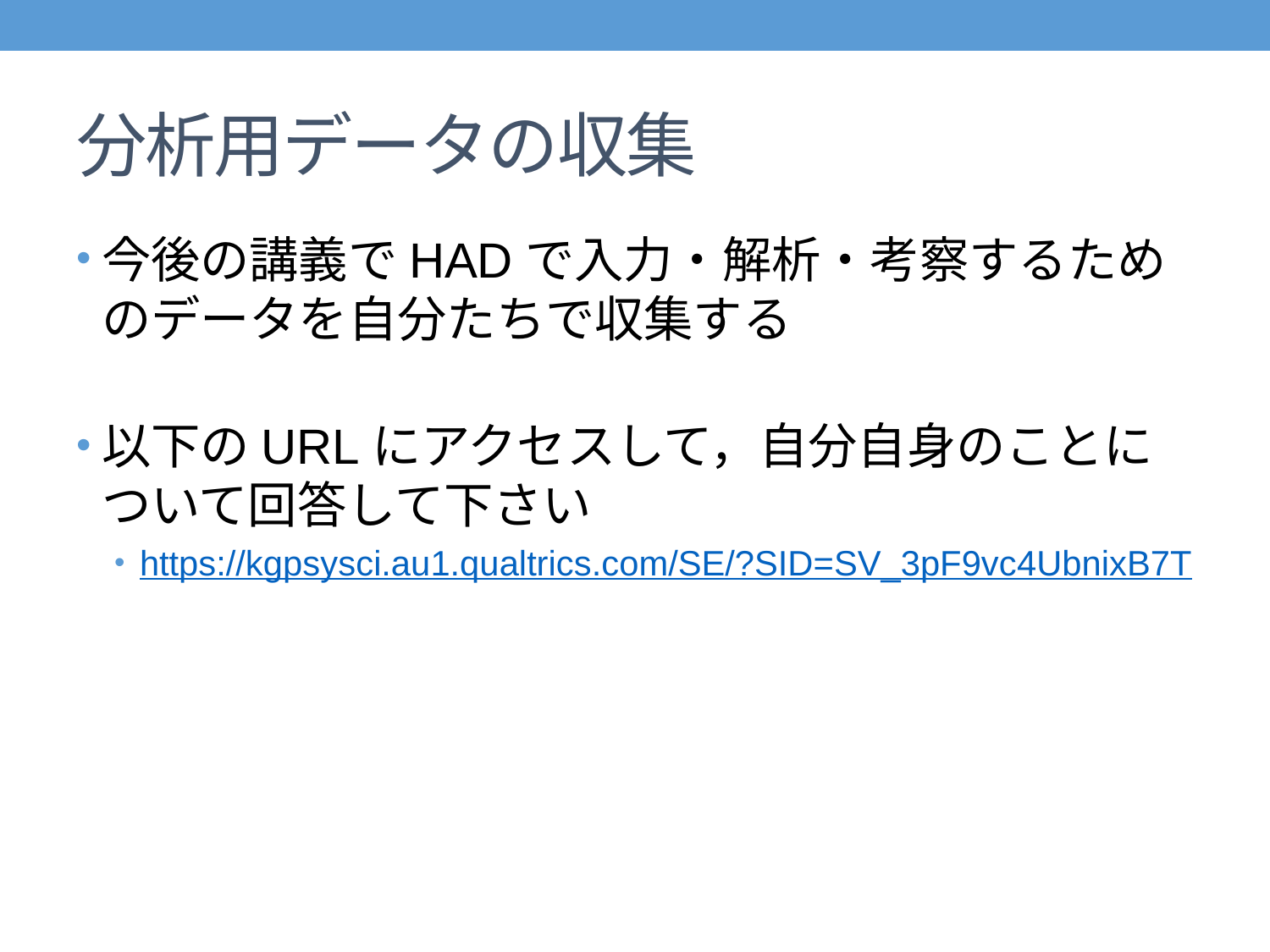

# 分析用データの収集
今後の講義でHADで入力・解析・考察するためのデータを自分たちで収集する

以下のURLにアクセスして，自分自身のことについて回答して下さい
https://kgpsysci.au1.qualtrics.com/SE/?SID=SV_3pF9vc4UbnixB7T